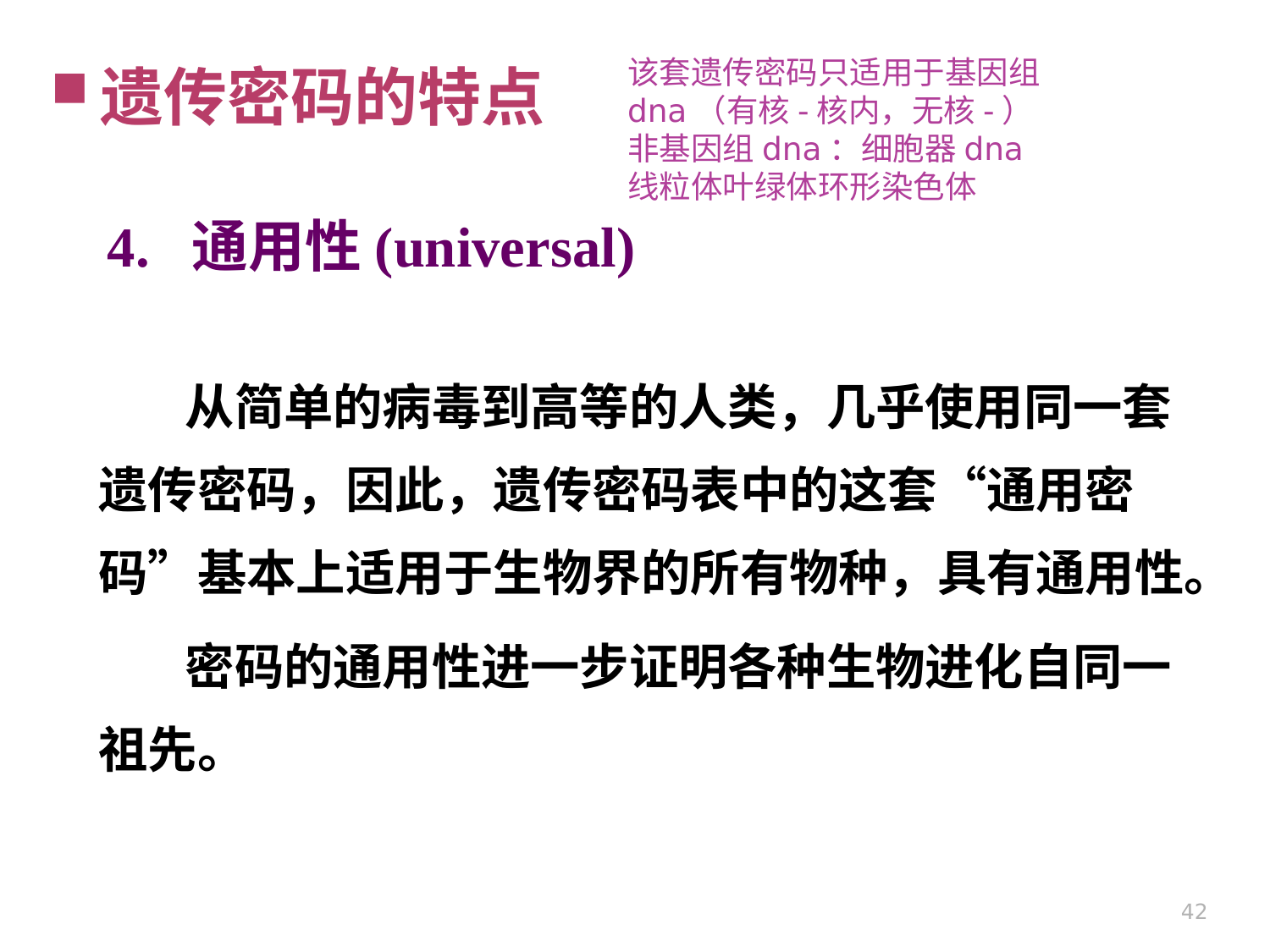

遗传密码的特点
该套遗传密码只适用于基因组dna（有核-核内，无核-）
非基因组dna：细胞器dna线粒体叶绿体环形染色体
4.  通用性(universal)
从简单的病毒到高等的人类，几乎使用同一套遗传密码，因此，遗传密码表中的这套“通用密码”基本上适用于生物界的所有物种，具有通用性。
密码的通用性进一步证明各种生物进化自同一祖先。
42